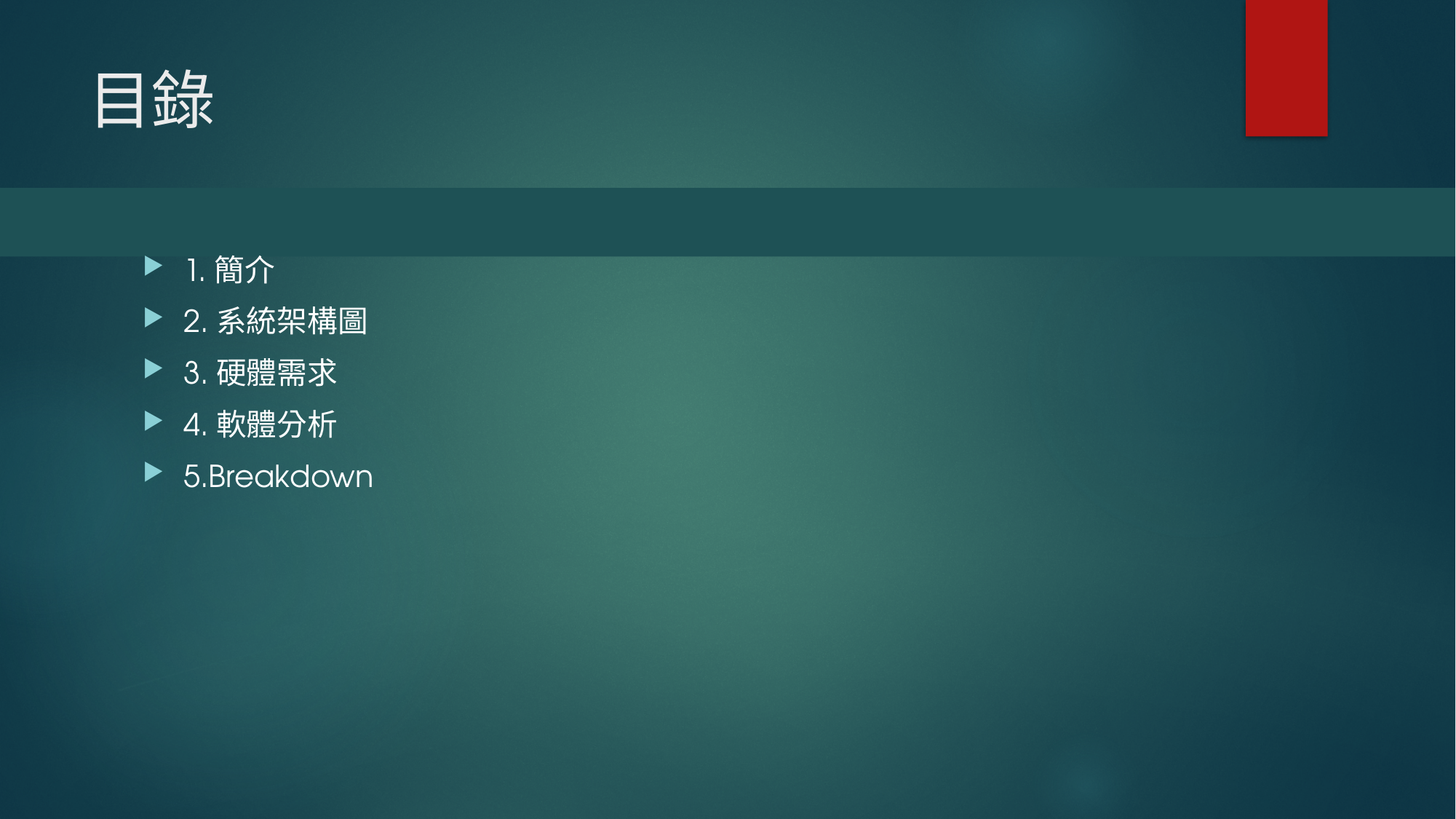

# 目錄
1.簡介
2.系統架構圖
3.硬體需求
4.軟體分析
5.Breakdown